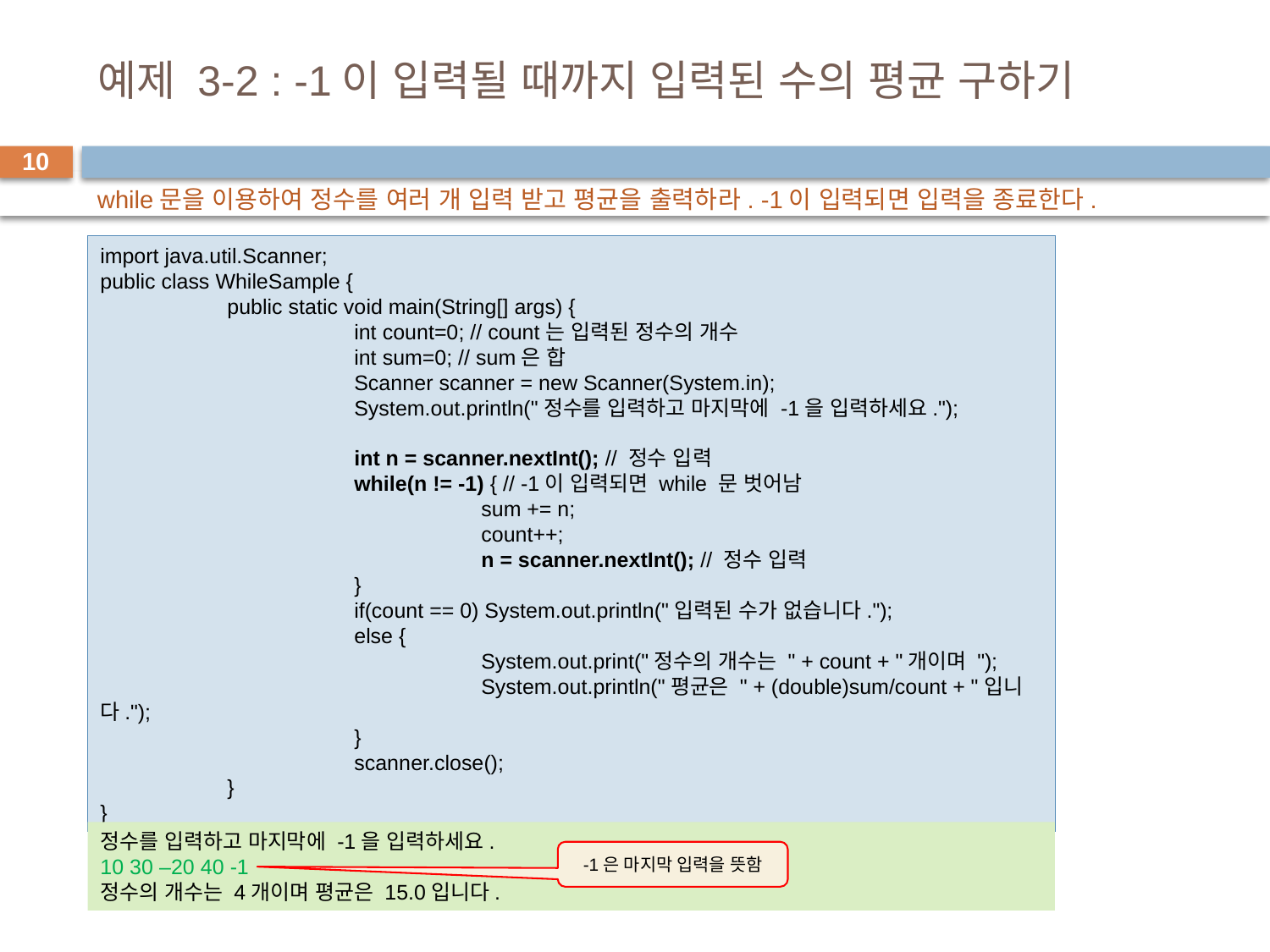

# 예제 3-2 : -1이 입력될 때까지 입력된 수의 평균 구하기
10
while문을 이용하여 정수를 여러 개 입력 받고 평균을 출력하라. -1이 입력되면 입력을 종료한다.
import java.util.Scanner;
public class WhileSample {
	public static void main(String[] args) {
		int count=0; // count는 입력된 정수의 개수
		int sum=0; // sum은 합
		Scanner scanner = new Scanner(System.in);
		System.out.println("정수를 입력하고 마지막에 -1을 입력하세요.");

		int n = scanner.nextInt(); // 정수 입력
		while(n != -1) { // -1이 입력되면 while 문 벗어남
			sum += n;
			count++;
			n = scanner.nextInt(); // 정수 입력
		}
		if(count == 0) System.out.println("입력된 수가 없습니다.");
		else {
			System.out.print("정수의 개수는 " + count + "개이며 ");
			System.out.println("평균은 " + (double)sum/count + "입니다.");
		}
		scanner.close();
	}
}
정수를 입력하고 마지막에 -1을 입력하세요.
10 30 –20 40 -1
정수의 개수는 4개이며 평균은 15.0입니다.
-1은 마지막 입력을 뜻함